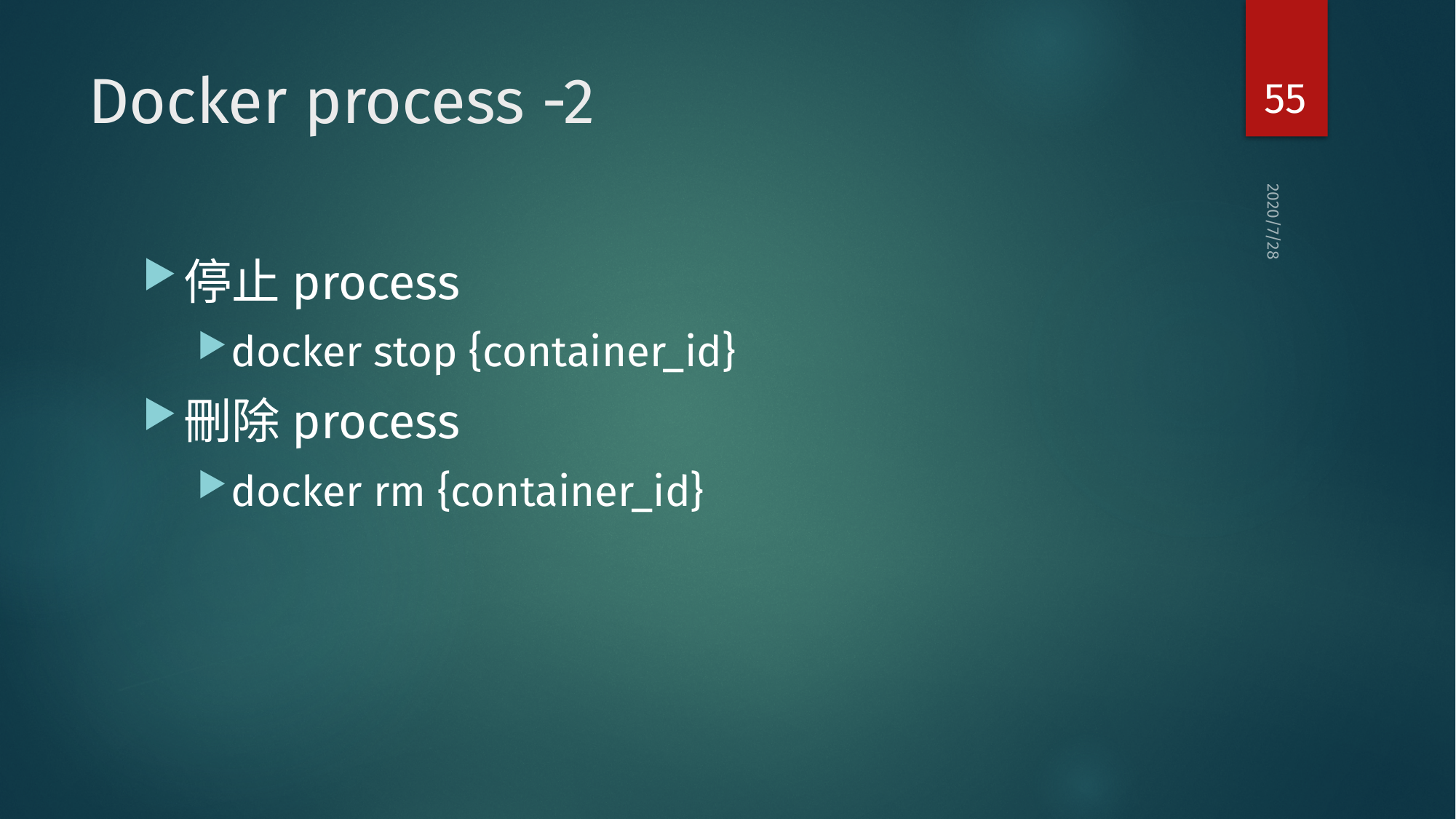

55
# Docker process -2
2020/7/28
停止process
docker stop {container_id}
刪除process
docker rm {container_id}